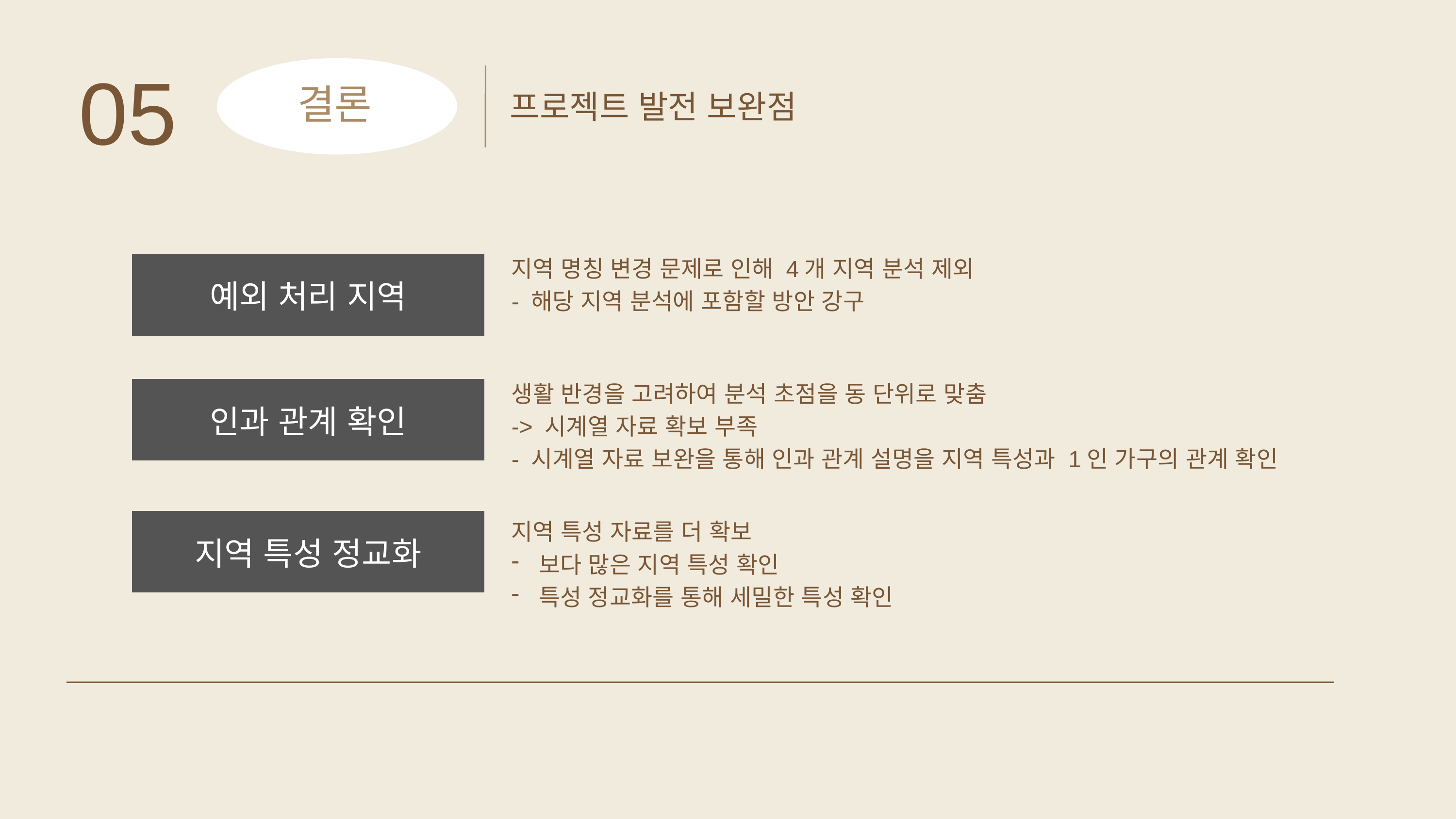

05

프로젝트 발전 보완점
결론

예외 처리 지역
지역 명칭 변경 문제로 인해 4개 지역 분석 제외
- 해당 지역 분석에 포함할 방안 강구

인과 관계 확인
생활 반경을 고려하여 분석 초점을 동 단위로 맞춤
-> 시계열 자료 확보 부족
- 시계열 자료 보완을 통해 인과 관계 설명을 지역 특성과 1인 가구의 관계 확인

지역 특성 정교화
지역 특성 자료를 더 확보
보다 많은 지역 특성 확인
특성 정교화를 통해 세밀한 특성 확인